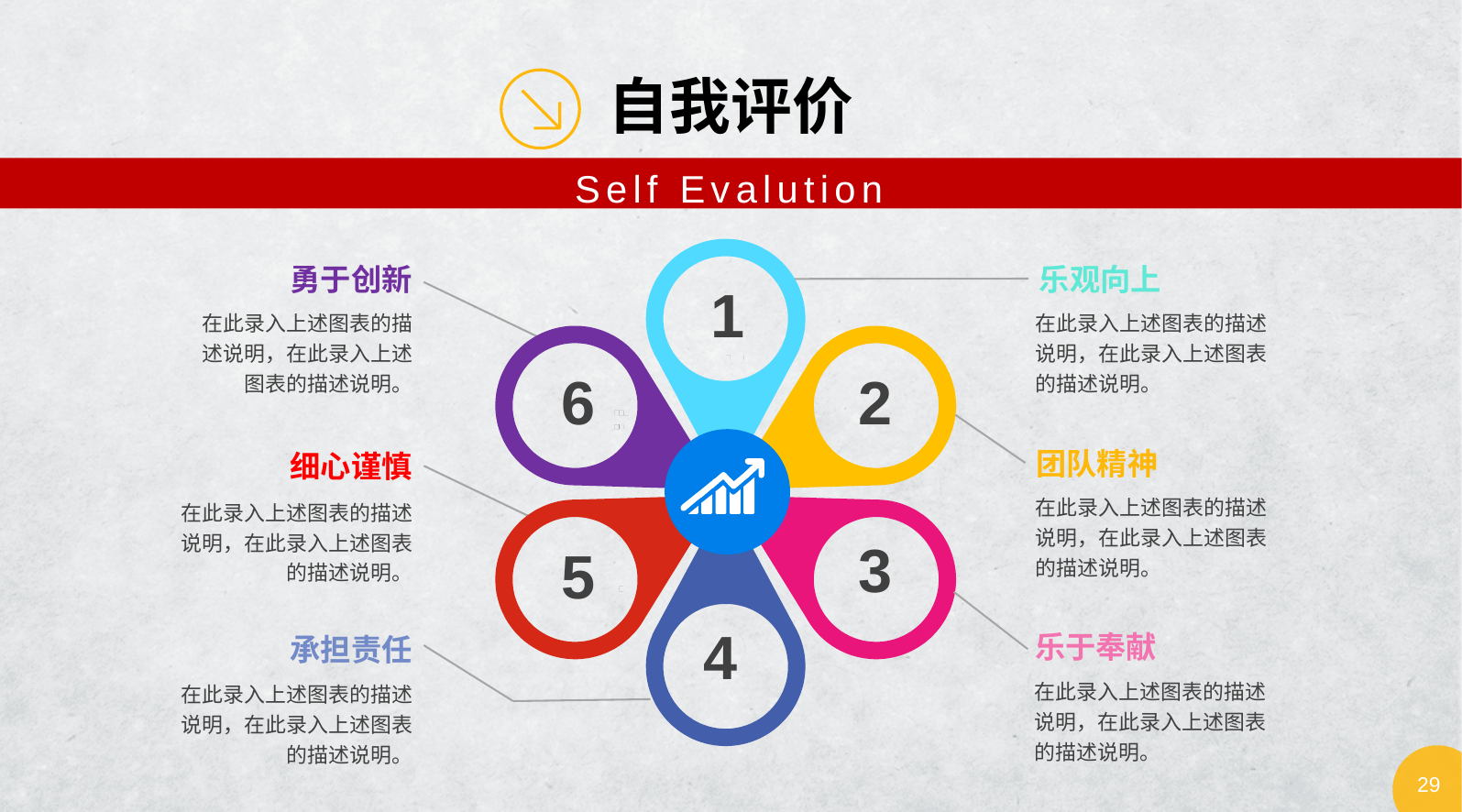

自我评价

Self Evalution

勇于创新
乐观向上
1
在此录入上述图表的描述说明，在此录入上述图表的描述说明。
在此录入上述图表的描述说明，在此录入上述图表的描述说明。

6
2

团队精神
细心谨慎

在此录入上述图表的描述说明，在此录入上述图表的描述说明。
在此录入上述图表的描述说明，在此录入上述图表的描述说明。
3
5

4
乐于奉献
承担责任
在此录入上述图表的描述说明，在此录入上述图表的描述说明。
在此录入上述图表的描述说明，在此录入上述图表的描述说明。